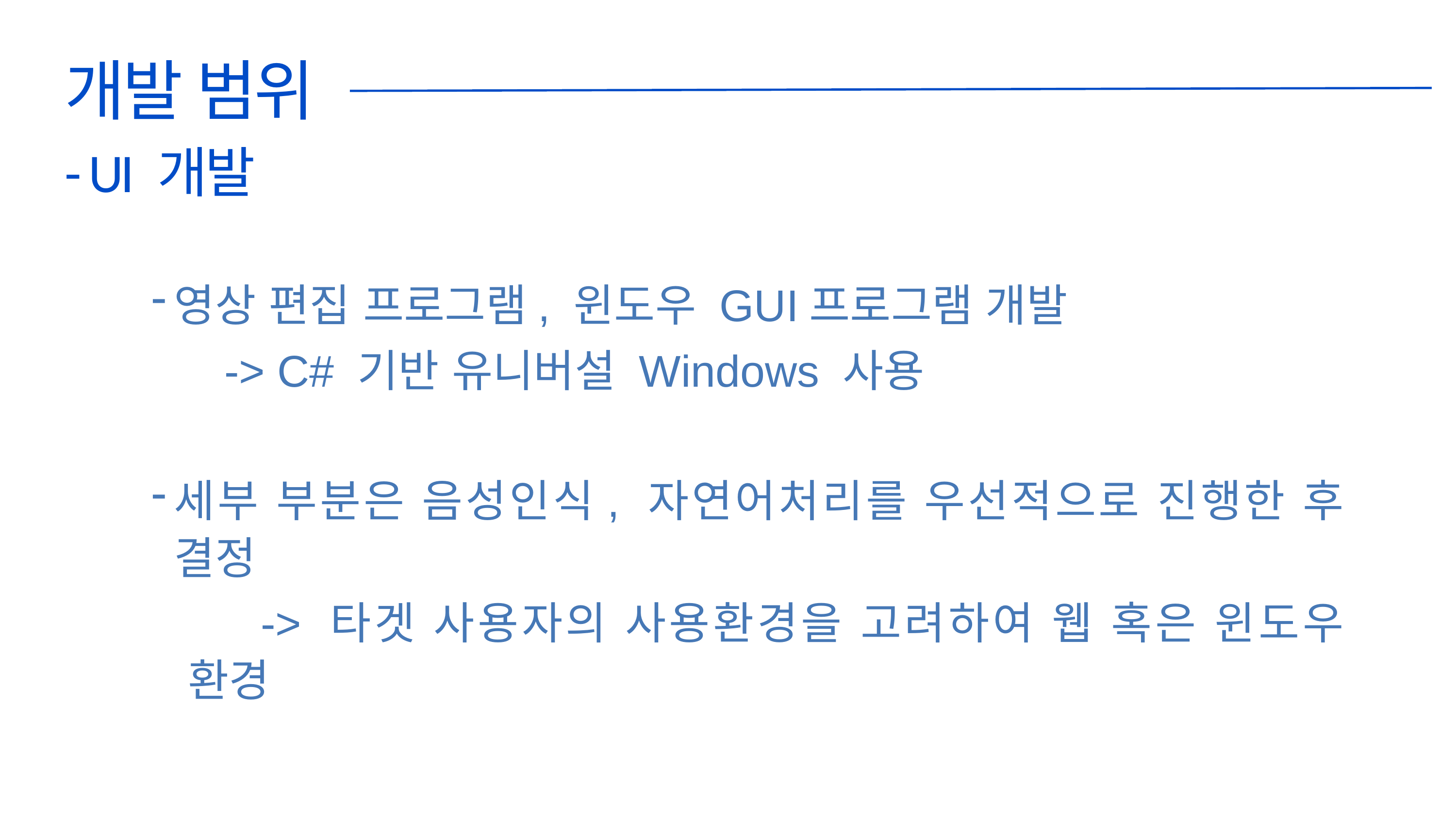

개발 범위
- UI 개발

영상 편집 프로그램, 윈도우 GUI프로그램 개발
	-> C# 기반 유니버설 Windows 사용

세부 부분은 음성인식, 자연어처리를 우선적으로 진행한 후 결정
	-> 타겟 사용자의 사용환경을 고려하여 웹 혹은 윈도우 환경